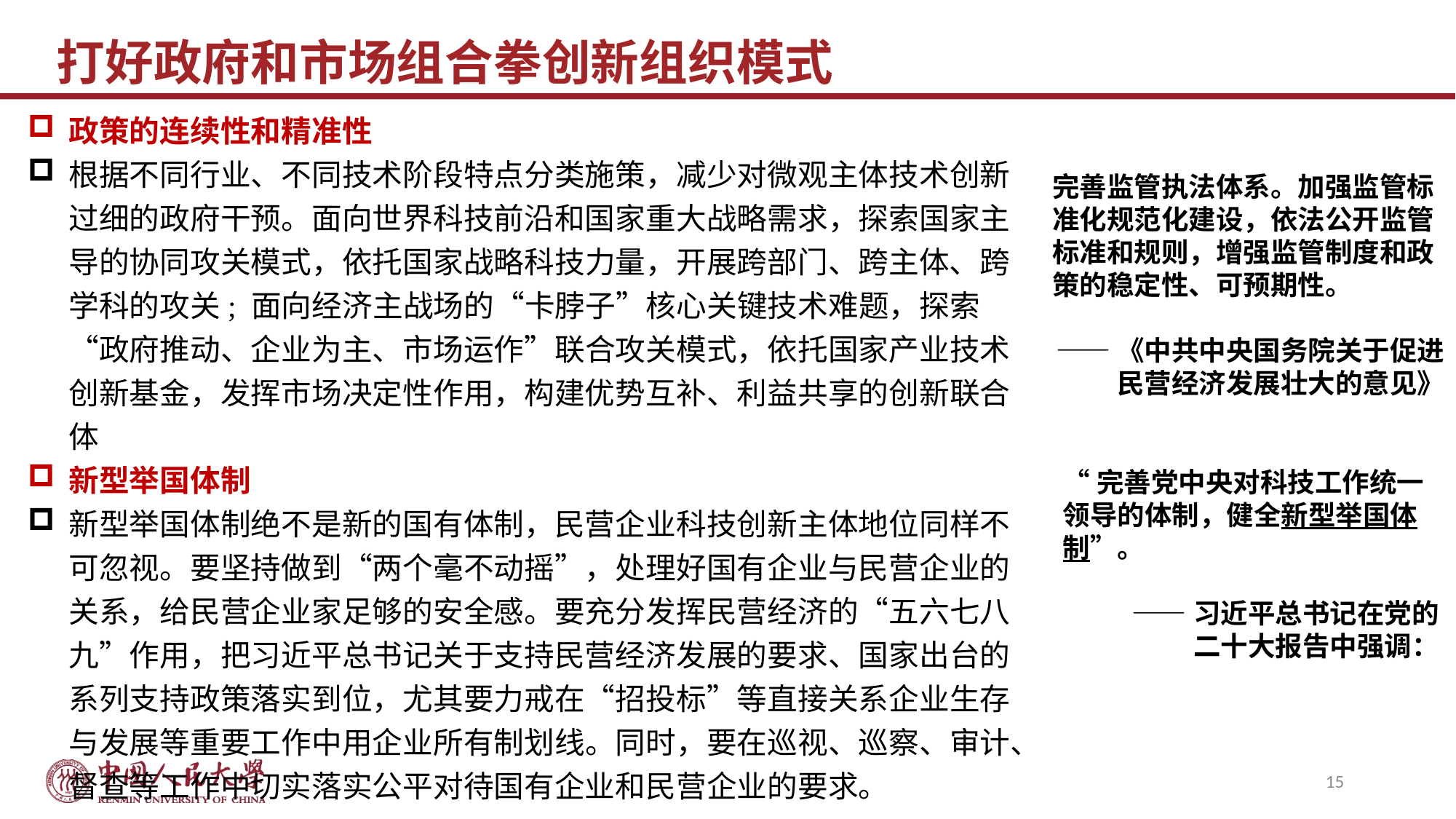

# 打好政府和市场组合拳创新组织模式
政策的连续性和精准性
根据不同行业、不同技术阶段特点分类施策，减少对微观主体技术创新过细的政府干预。面向世界科技前沿和国家重大战略需求，探索国家主导的协同攻关模式，依托国家战略科技力量，开展跨部门、跨主体、跨学科的攻关; 面向经济主战场的“卡脖子”核心关键技术难题，探索“政府推动、企业为主、市场运作”联合攻关模式，依托国家产业技术创新基金，发挥市场决定性作用，构建优势互补、利益共享的创新联合体
新型举国体制
新型举国体制绝不是新的国有体制，民营企业科技创新主体地位同样不可忽视。要坚持做到“两个毫不动摇”，处理好国有企业与民营企业的关系，给民营企业家足够的安全感。要充分发挥民营经济的“五六七八九”作用，把习近平总书记关于支持民营经济发展的要求、国家出台的系列支持政策落实到位，尤其要力戒在“招投标”等直接关系企业生存与发展等重要工作中用企业所有制划线。同时，要在巡视、巡察、审计、督查等工作中切实落实公平对待国有企业和民营企业的要求。
完善监管执法体系。加强监管标准化规范化建设，依法公开监管标准和规则，增强监管制度和政策的稳定性、可预期性。

——《中共中央国务院关于促进民营经济发展壮大的意见》
“完善党中央对科技工作统一领导的体制，健全新型举国体制”。

           ——习近平总书记在党的二十大报告中强调：
15